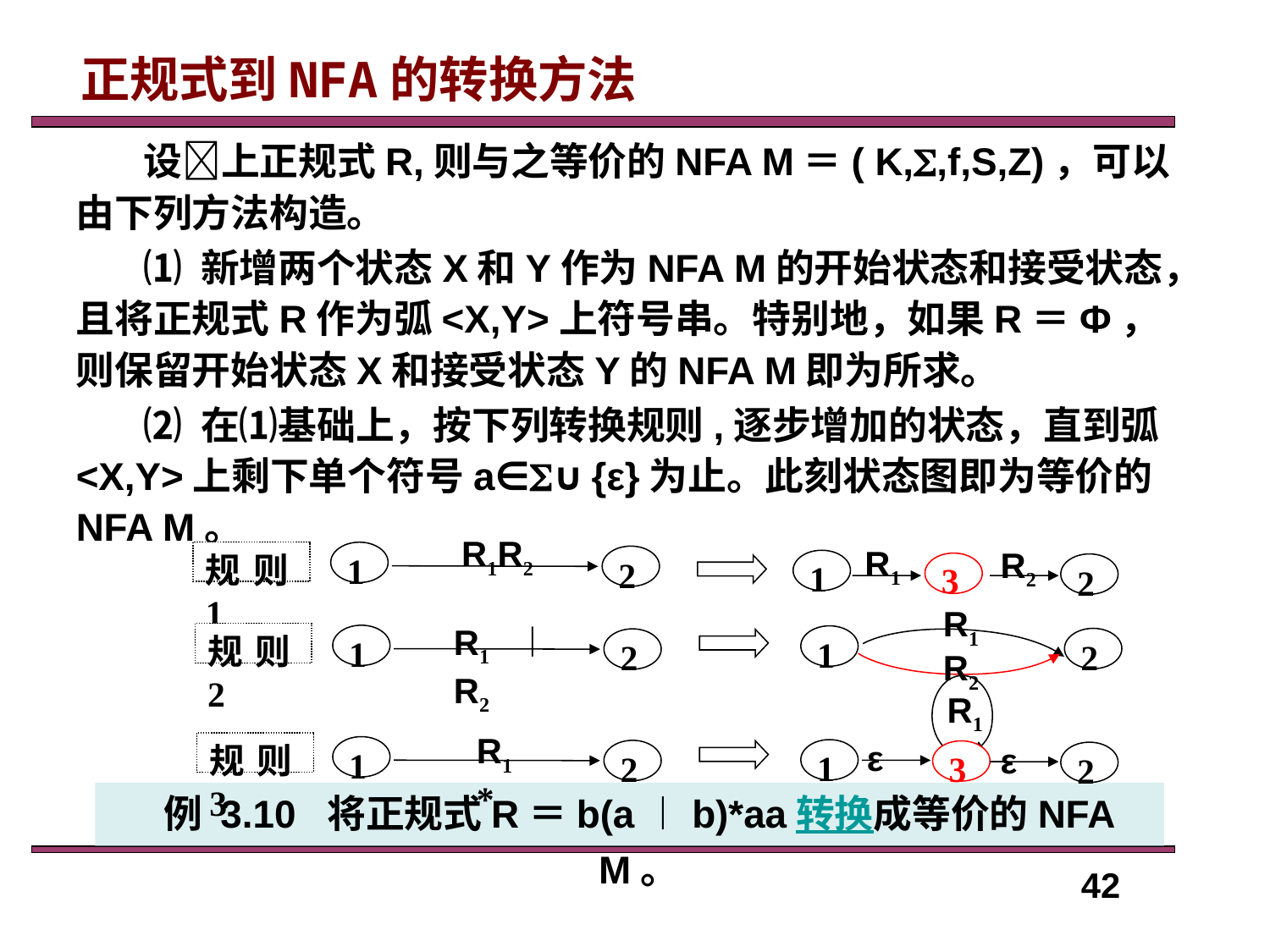

正规式到NFA的转换方法
设Σ上正规式R,则与之等价的NFA M＝( K,Σ,f,S,Z)，可以由下列方法构造。
⑴ 新增两个状态X和Y作为NFA M的开始状态和接受状态，且将正规式R作为弧<X,Y>上符号串。特别地，如果R＝Φ，则保留开始状态X和接受状态Y的NFA M即为所求。
⑵ 在⑴基础上，按下列转换规则,逐步增加的状态，直到弧<X,Y>上剩下单个符号a∈Σ∪{ε}为止。此刻状态图即为等价的NFA M。
R1R2

R1
R2
规则1

1

2

1
3

2

R1
R1︱R2

规则2

1

1

2

2

R2

R1

R1*

ε
ε
规则3

1

1

2

3

2

例 3.10  将正规式R＝b(a︱b)*aa转换成等价的NFA M。
42